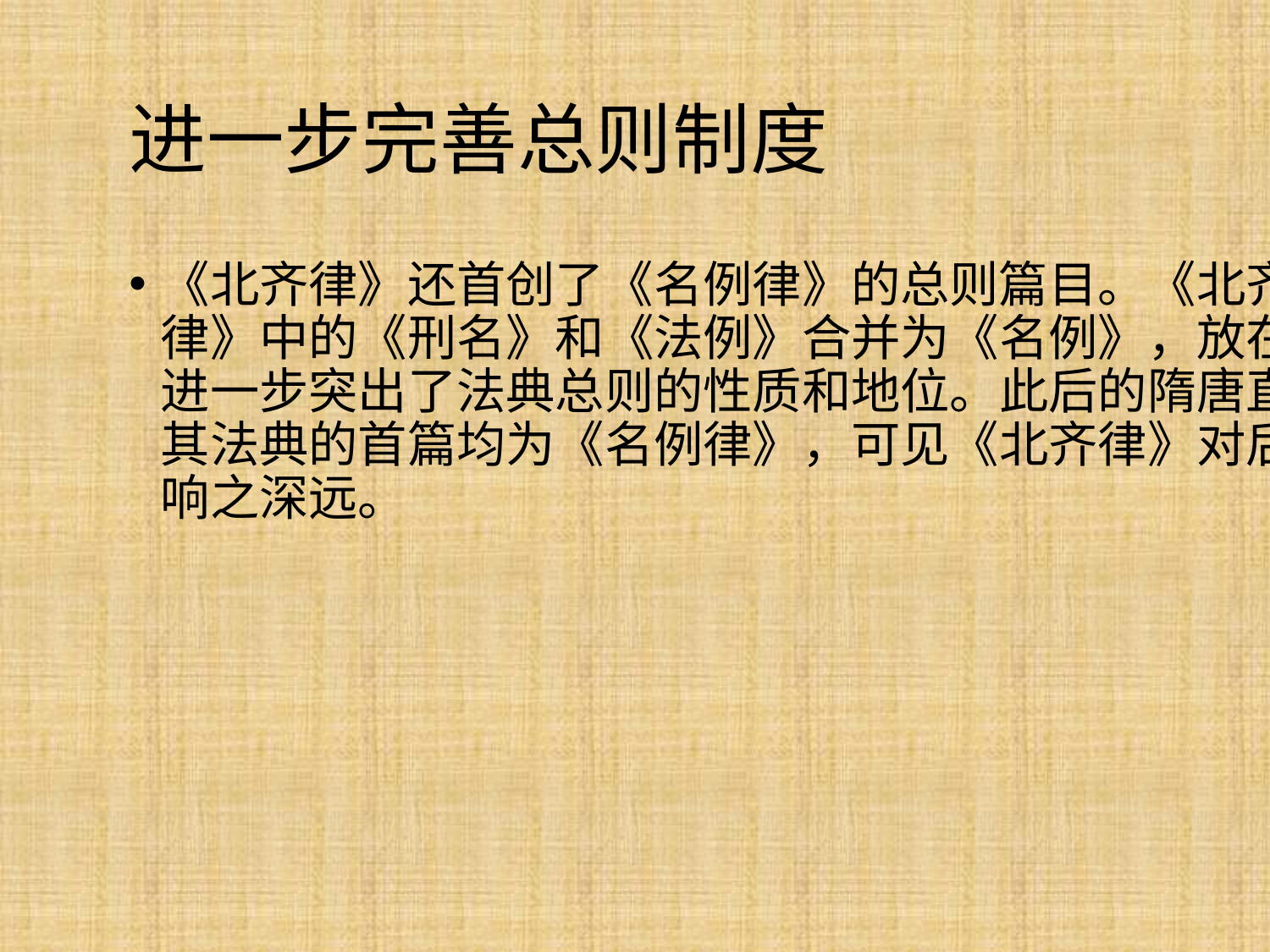

# 进一步完善总则制度
《北齐律》还首创了《名例律》的总则篇目。《北齐律》将《晋律》中的《刑名》和《法例》合并为《名例》，放在律典第一篇，进一步突出了法典总则的性质和地位。此后的隋唐直至明清各代，其法典的首篇均为《名例律》，可见《北齐律》对后世立法的影响之深远。